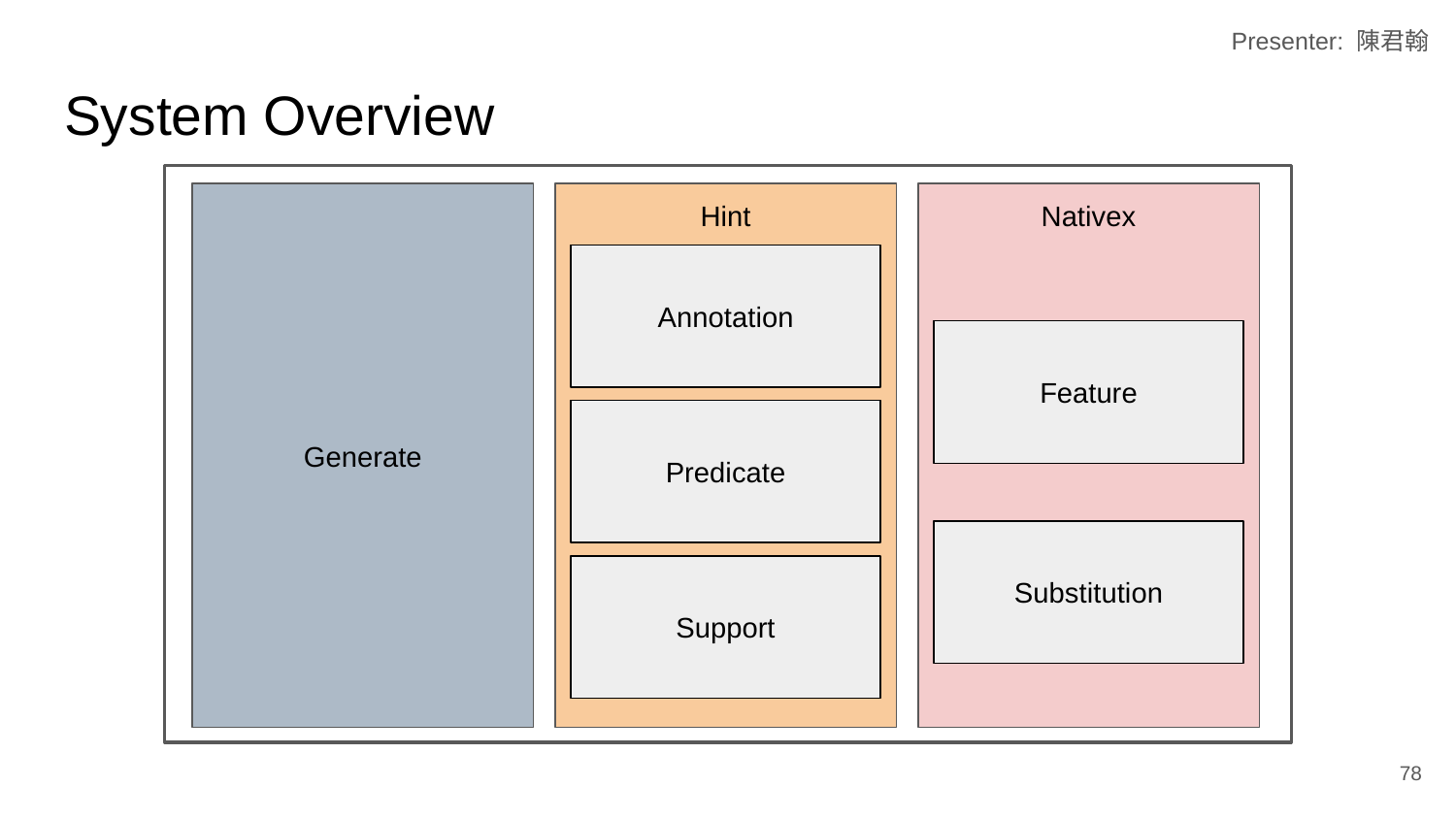

Presenter: 陳君翰
# System Overview

Generate
Hint
Nativex
Annotation
Feature
Predicate
Substitution
Support
78